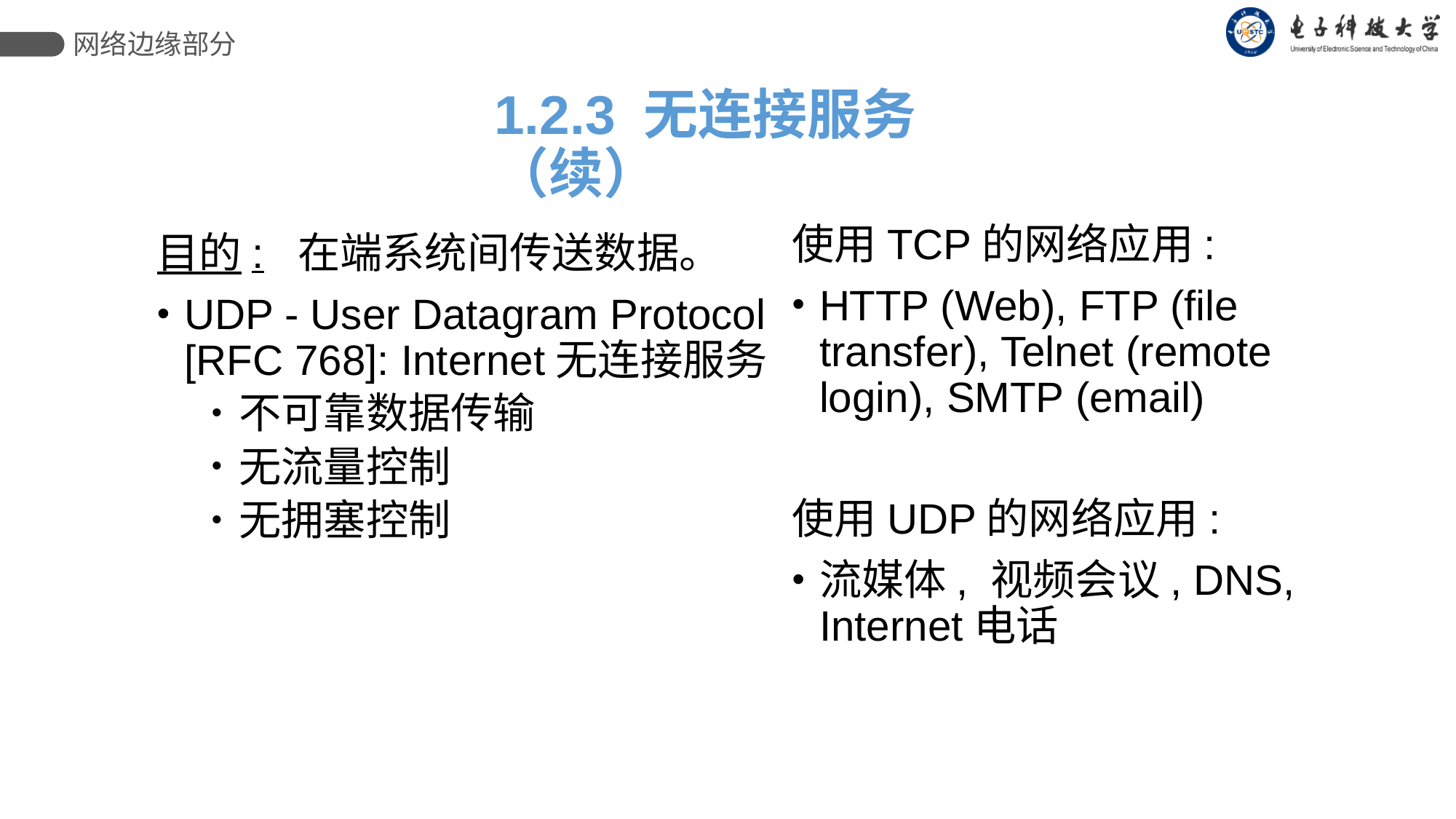

网络边缘部分

1.2.3 无连接服务（续）
使用TCP的网络应用:
HTTP (Web), FTP (file transfer), Telnet (remote login), SMTP (email)

使用UDP的网络应用:
流媒体, 视频会议, DNS, Internet电话
目的:  在端系统间传送数据。
UDP - User Datagram Protocol [RFC 768]: Internet无连接服务
不可靠数据传输
无流量控制
无拥塞控制